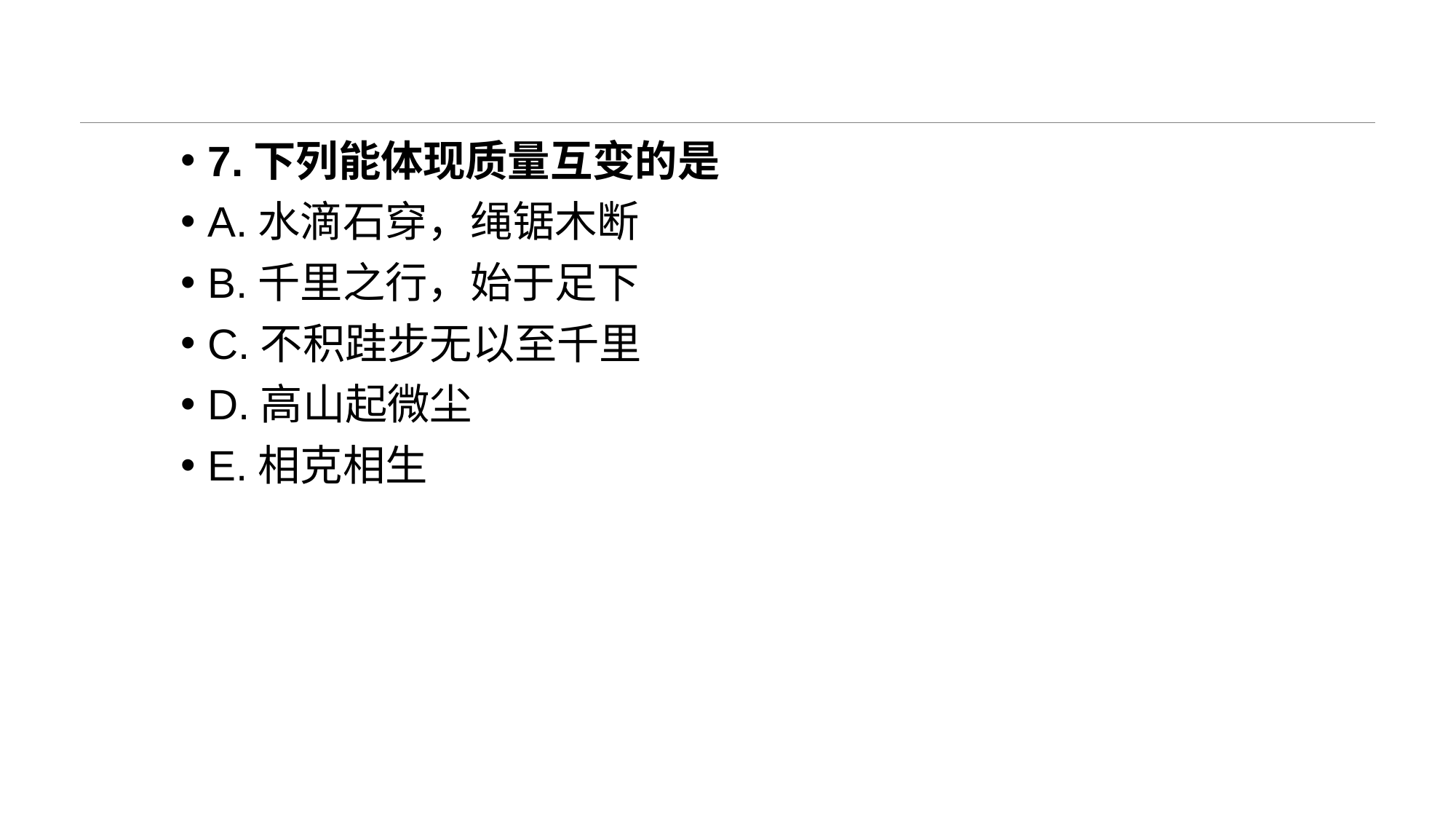

#
7.下列能体现质量互变的是
A.水滴石穿，绳锯木断
B.千里之行，始于足下
C.不积跬步无以至千里
D.高山起微尘
E.相克相生